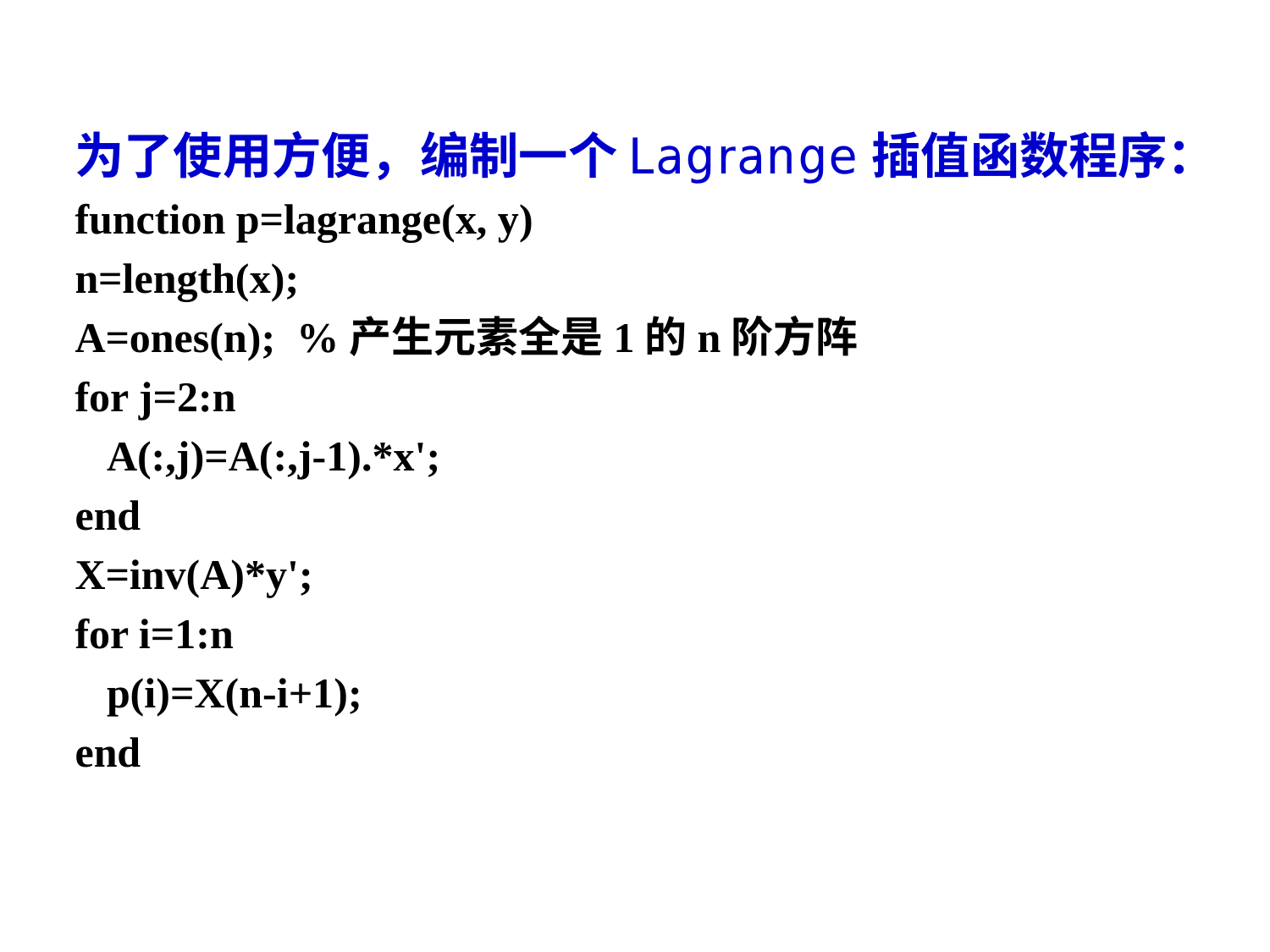

为了使用方便，编制一个Lagrange插值函数程序：
function p=lagrange(x, y)
n=length(x);
A=ones(n);  %产生元素全是1的n阶方阵
for j=2:n
   A(:,j)=A(:,j-1).*x';
end
X=inv(A)*y';
for i=1:n
   p(i)=X(n-i+1);
end